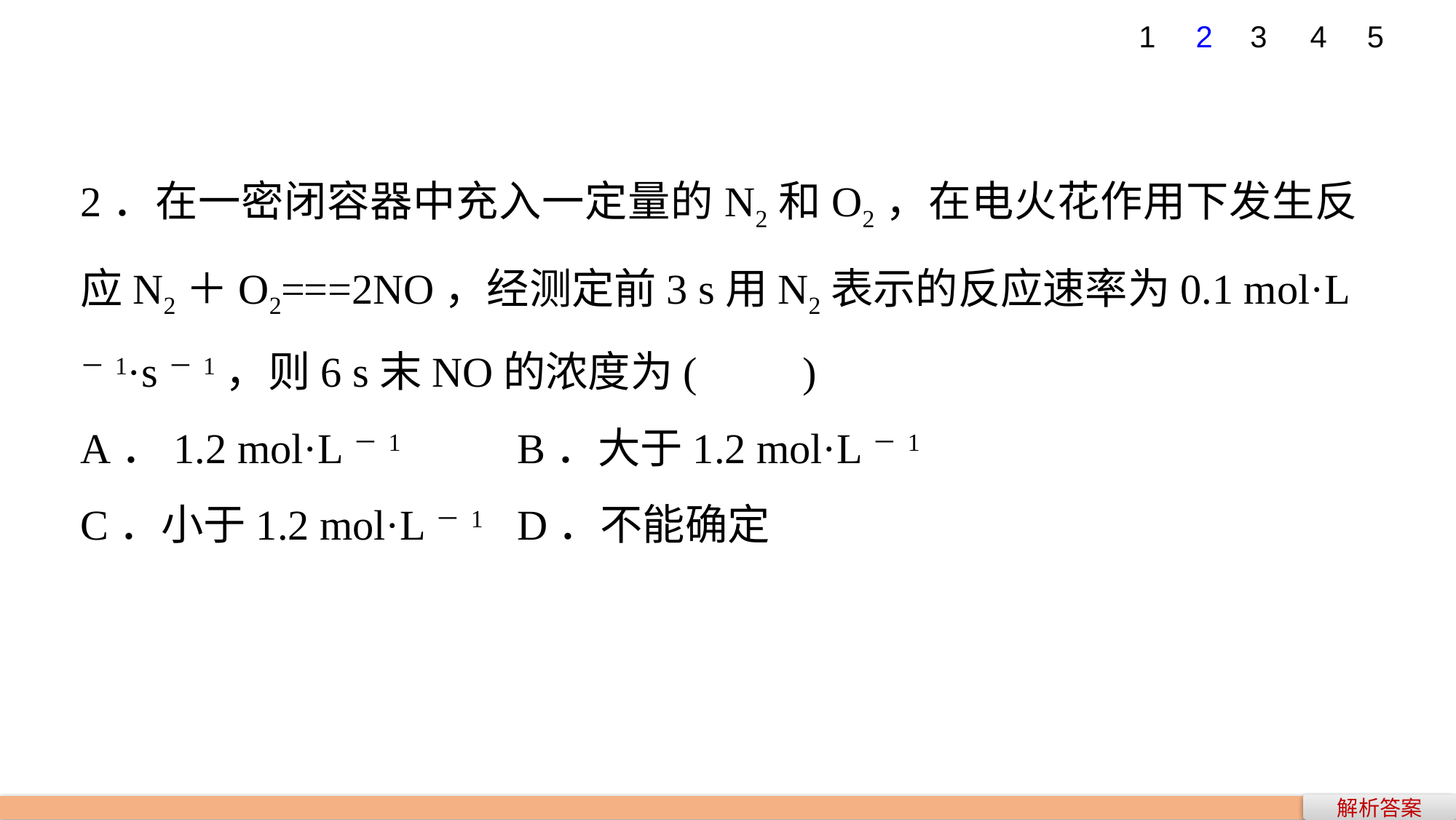

1
2
3
4
5
2．在一密闭容器中充入一定量的N2和O2，在电火花作用下发生反应N2＋O2===2NO，经测定前3 s用N2表示的反应速率为0.1 mol·L－1·s－1，则6 s末NO的浓度为(　　)
A．1.2 mol·L－1  	B．大于1.2 mol·L－1
C．小于1.2 mol·L－1  	D．不能确定
解析答案